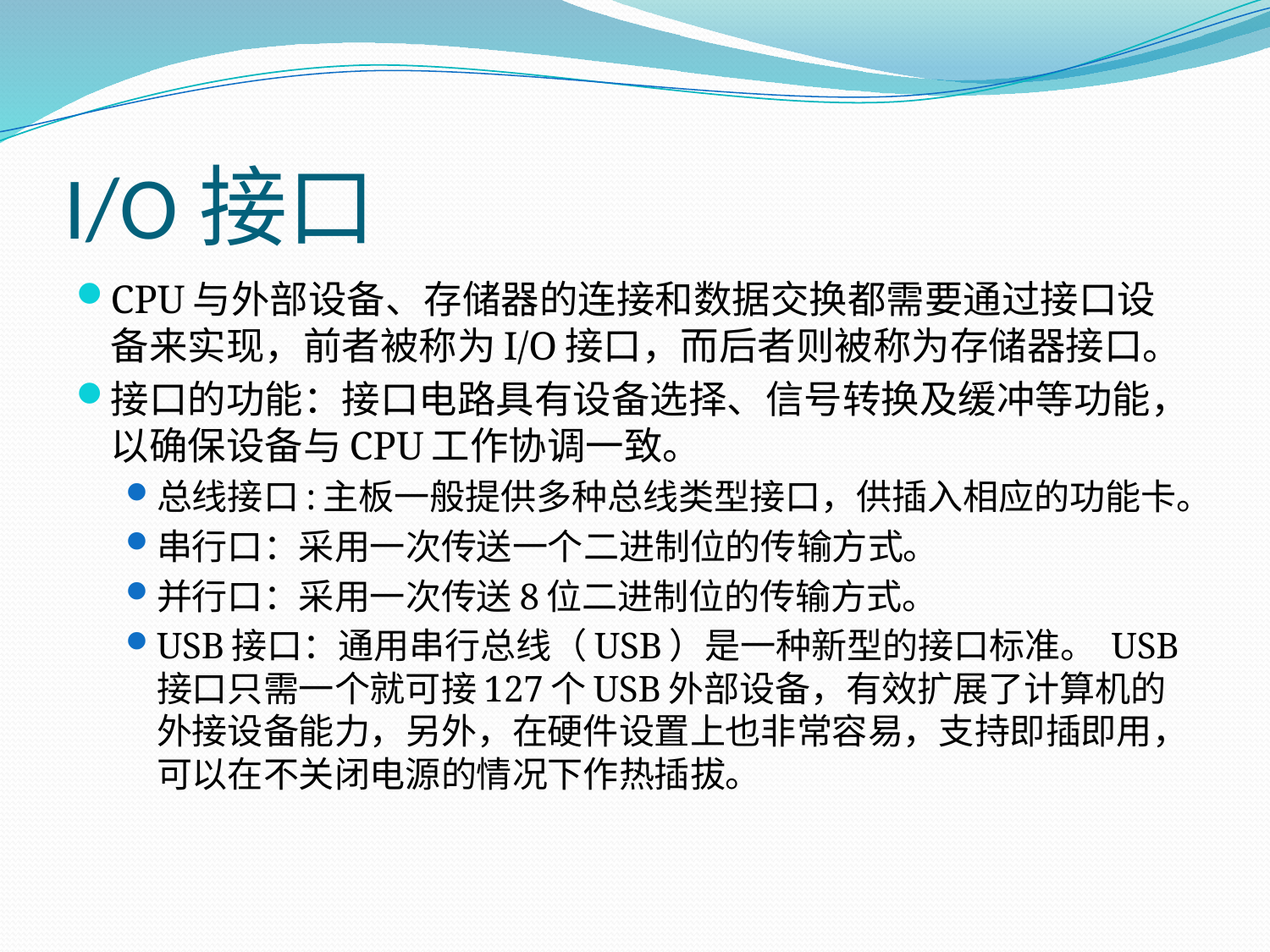

# I/O接口
CPU与外部设备、存储器的连接和数据交换都需要通过接口设备来实现，前者被称为I/O接口，而后者则被称为存储器接口。
接口的功能：接口电路具有设备选择、信号转换及缓冲等功能，以确保设备与CPU工作协调一致。
总线接口:主板一般提供多种总线类型接口，供插入相应的功能卡。
串行口：采用一次传送一个二进制位的传输方式。
并行口：采用一次传送8位二进制位的传输方式。
USB接口：通用串行总线（USB）是一种新型的接口标准。 USB接口只需一个就可接127个USB外部设备，有效扩展了计算机的外接设备能力，另外，在硬件设置上也非常容易，支持即插即用，可以在不关闭电源的情况下作热插拔。